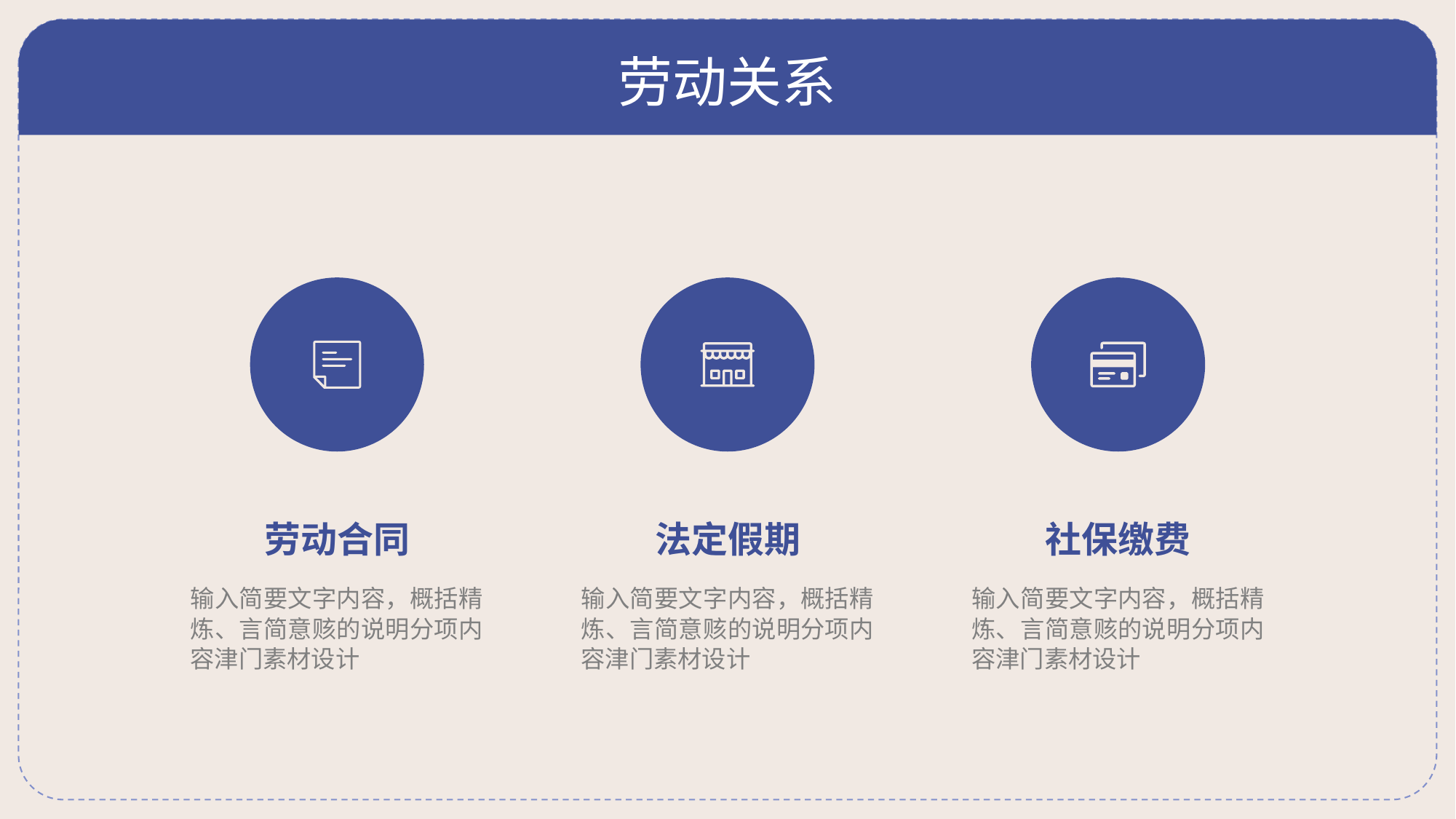

# 劳动关系

劳动合同
法定假期
社保缴费
输入简要文字内容，概括精炼、言简意赅的说明分项内容津门素材设计
输入简要文字内容，概括精炼、言简意赅的说明分项内容津门素材设计
输入简要文字内容，概括精炼、言简意赅的说明分项内容津门素材设计